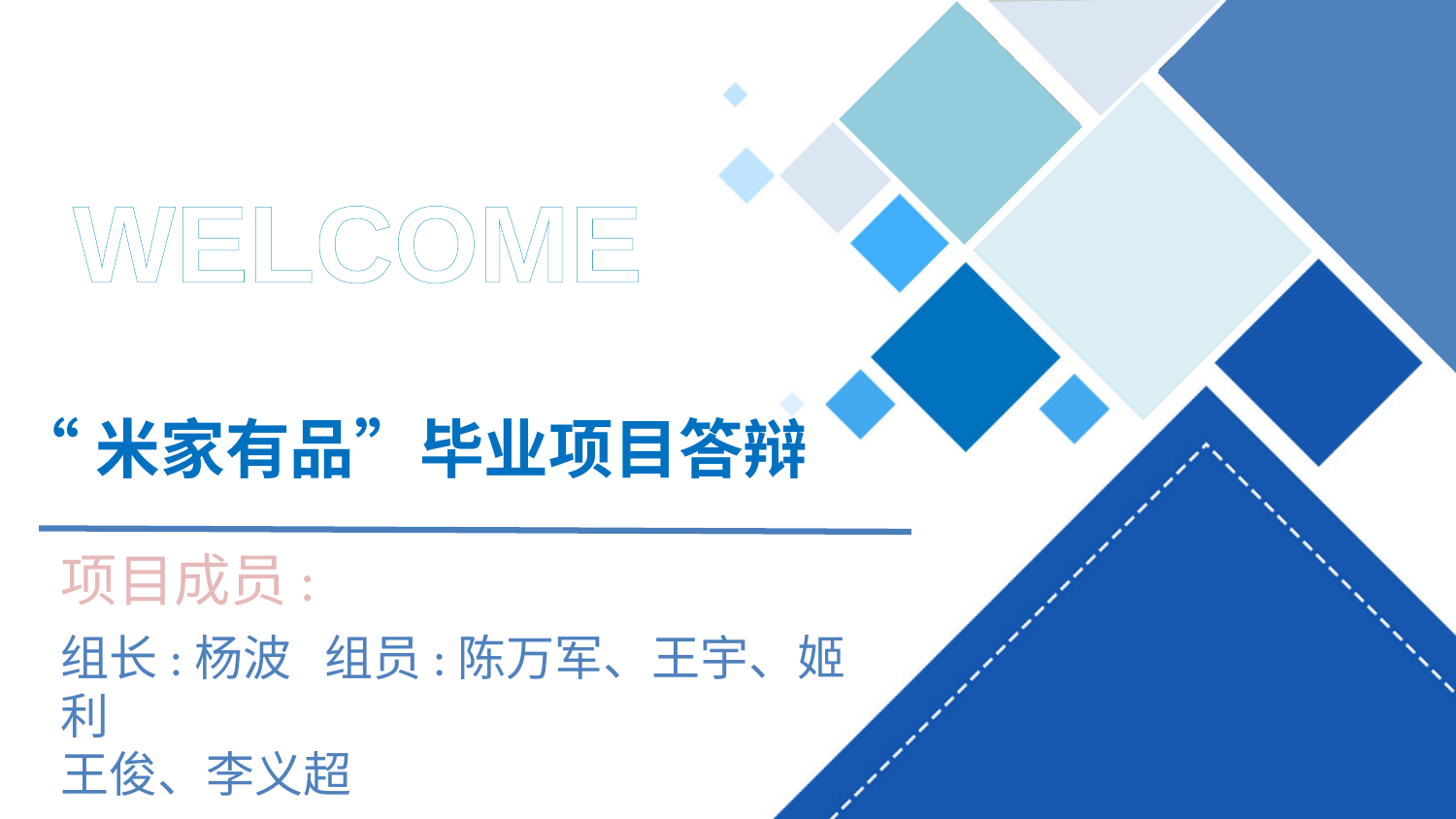

WELCOME
# “米家有品”毕业项目答辩
项目成员:

组长:杨波   组员:陈万军、王宇、姬利
王俊、李义超